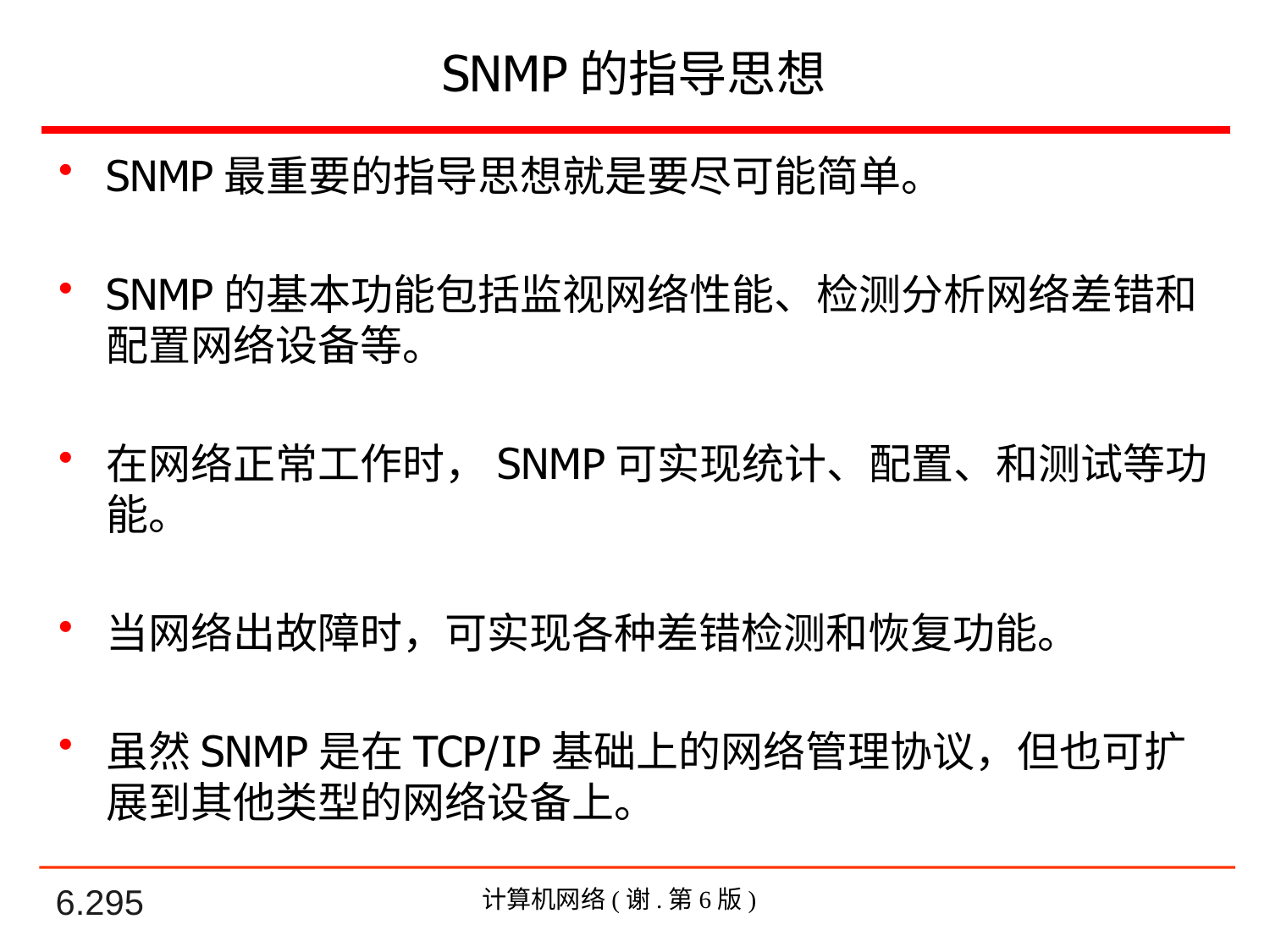

# SNMP的指导思想
SNMP最重要的指导思想就是要尽可能简单。

SNMP的基本功能包括监视网络性能、检测分析网络差错和配置网络设备等。

在网络正常工作时，SNMP可实现统计、配置、和测试等功能。

当网络出故障时，可实现各种差错检测和恢复功能。

虽然SNMP是在TCP/IP基础上的网络管理协议，但也可扩展到其他类型的网络设备上。